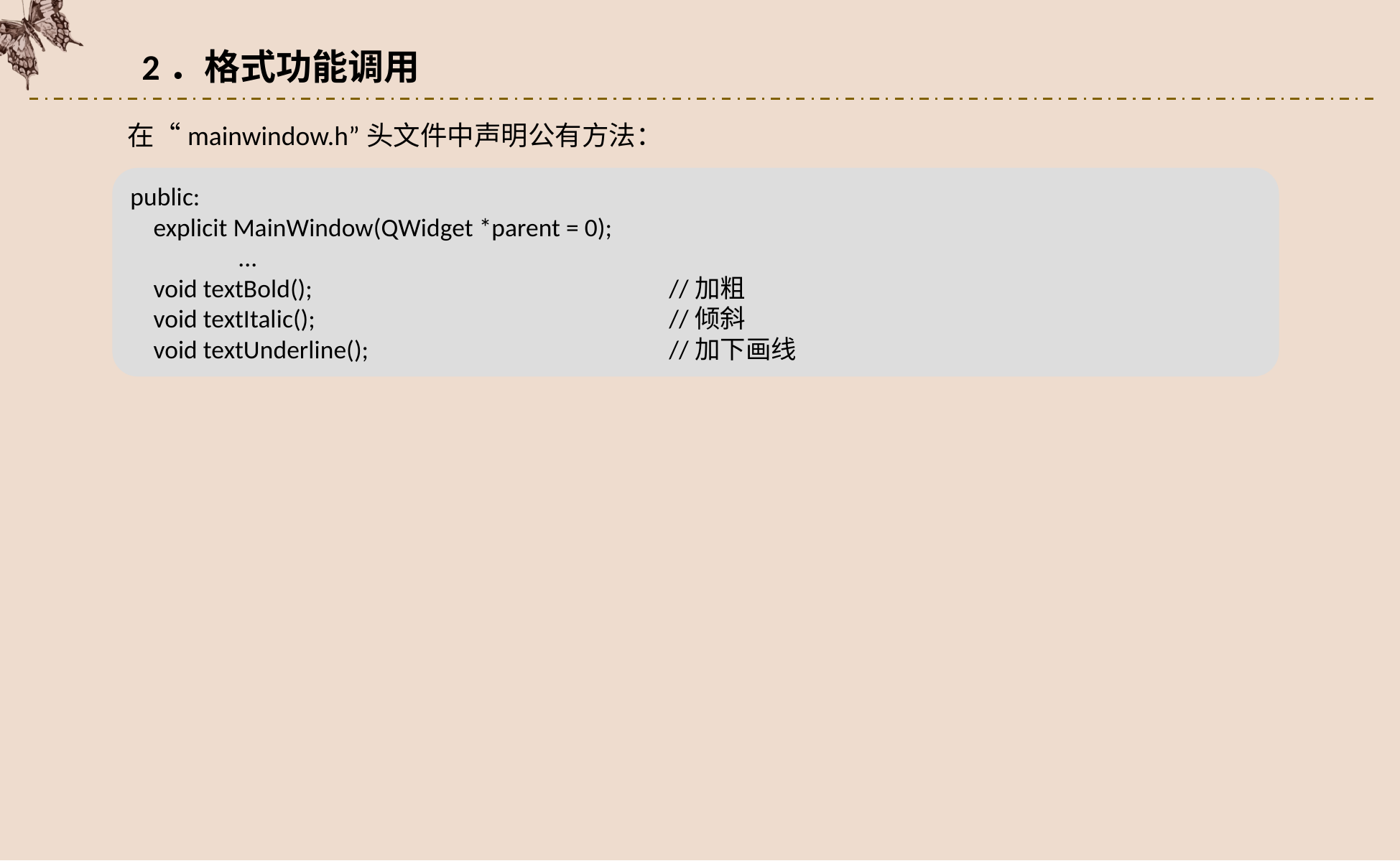

2．格式功能调用
在“mainwindow.h”头文件中声明公有方法：
public:
    explicit MainWindow(QWidget *parent = 0);
	...
    void textBold();				//加粗
    void textItalic();				//倾斜
    void textUnderline();			//加下画线